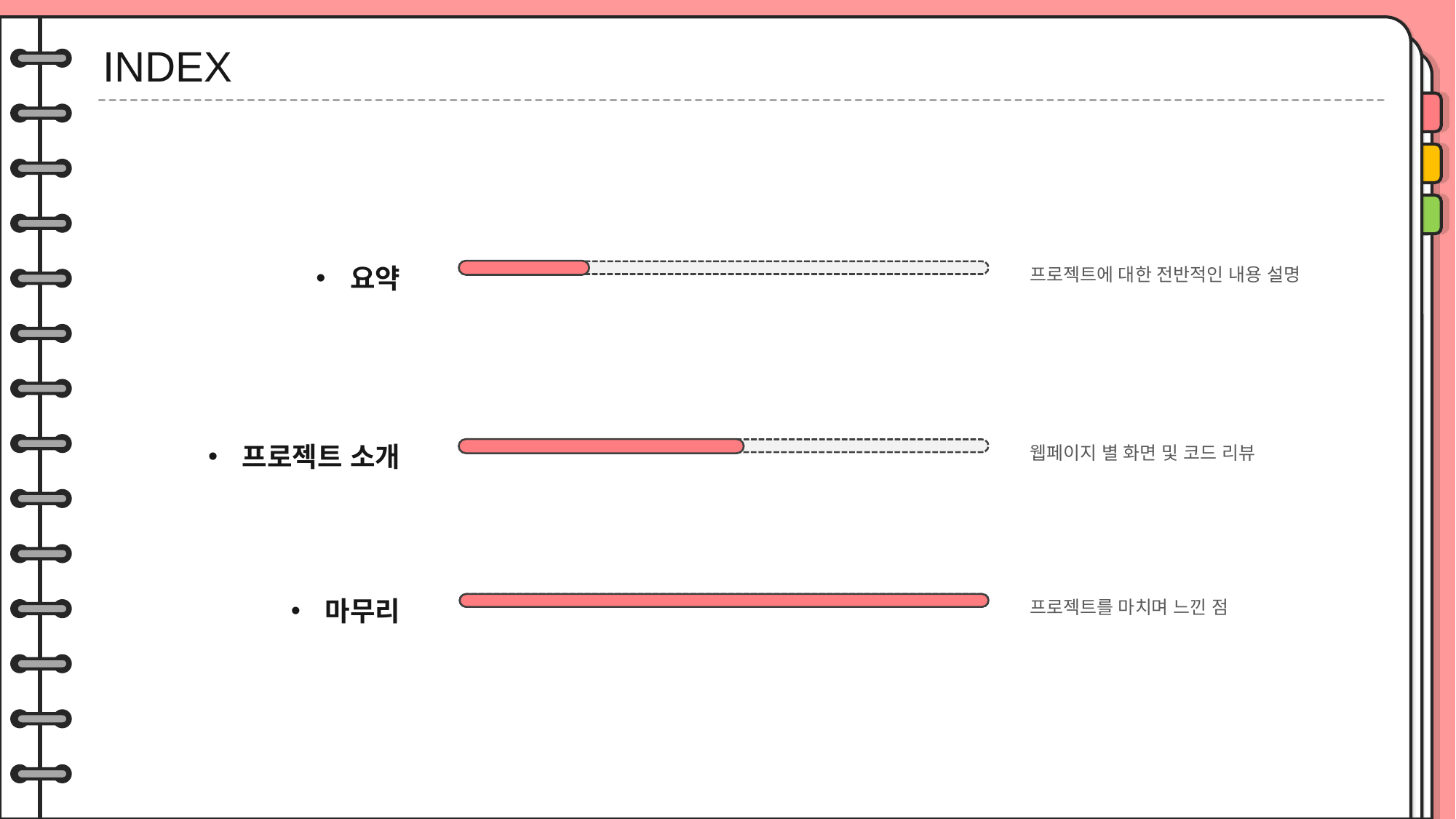

INDEX
요약
프로젝트에 대한 전반적인 내용 설명

프로젝트 소개
웹페이지 별 화면 및 코드 리뷰

마무리
프로젝트를 마치며 느낀 점